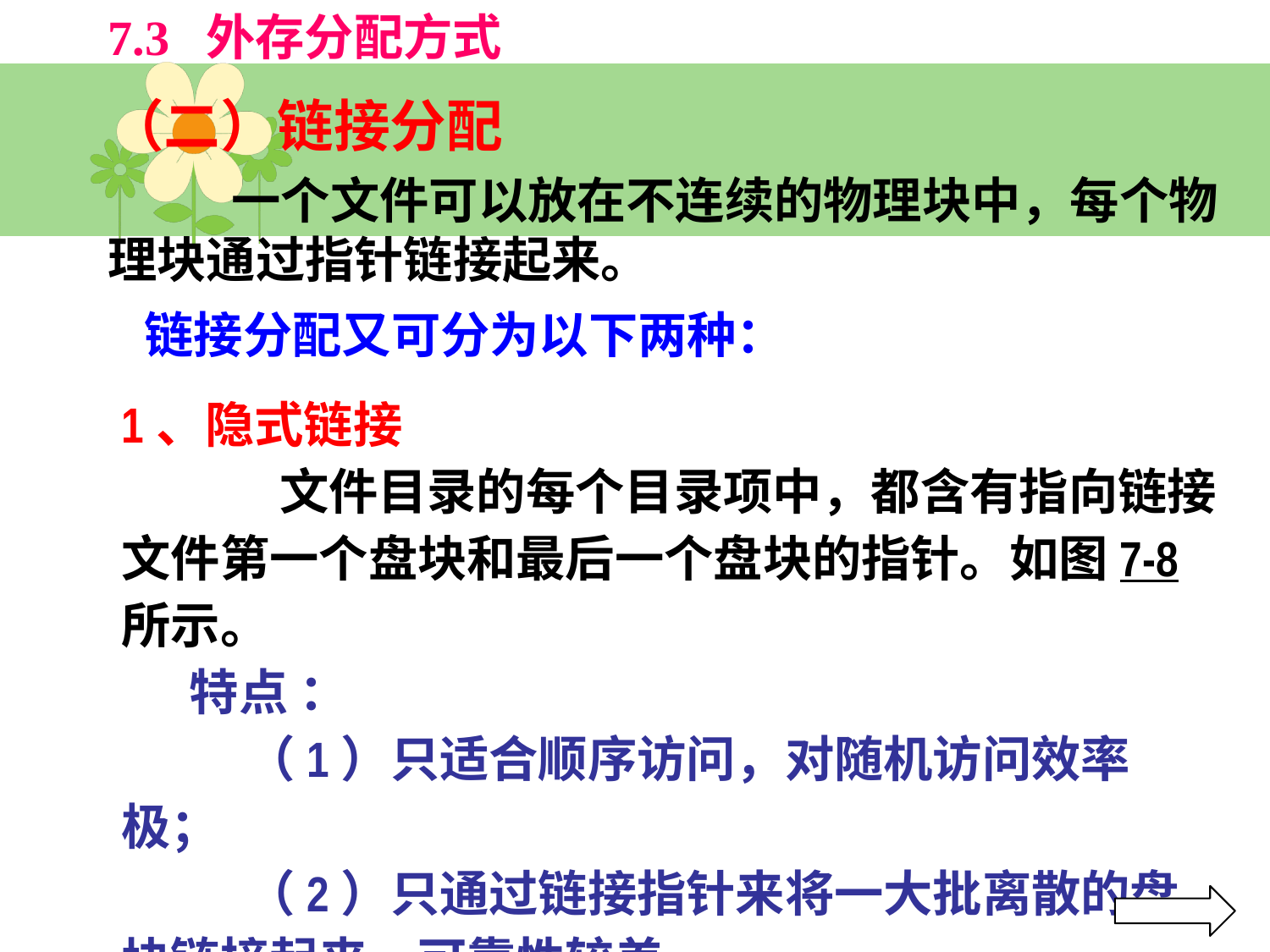

7.3  外存分配方式
（二）链接分配
          一个文件可以放在不连续的物理块中，每个物理块通过指针链接起来。
 链接分配又可分为以下两种：
1、隐式链接
             文件目录的每个目录项中，都含有指向链接文件第一个盘块和最后一个盘块的指针。如图7-8所示。
     特点 ：
          （1）只适合顺序访问，对随机访问效率极；
          （2）只通过链接指针来将一大批离散的盘块链接起来，可靠性较差。